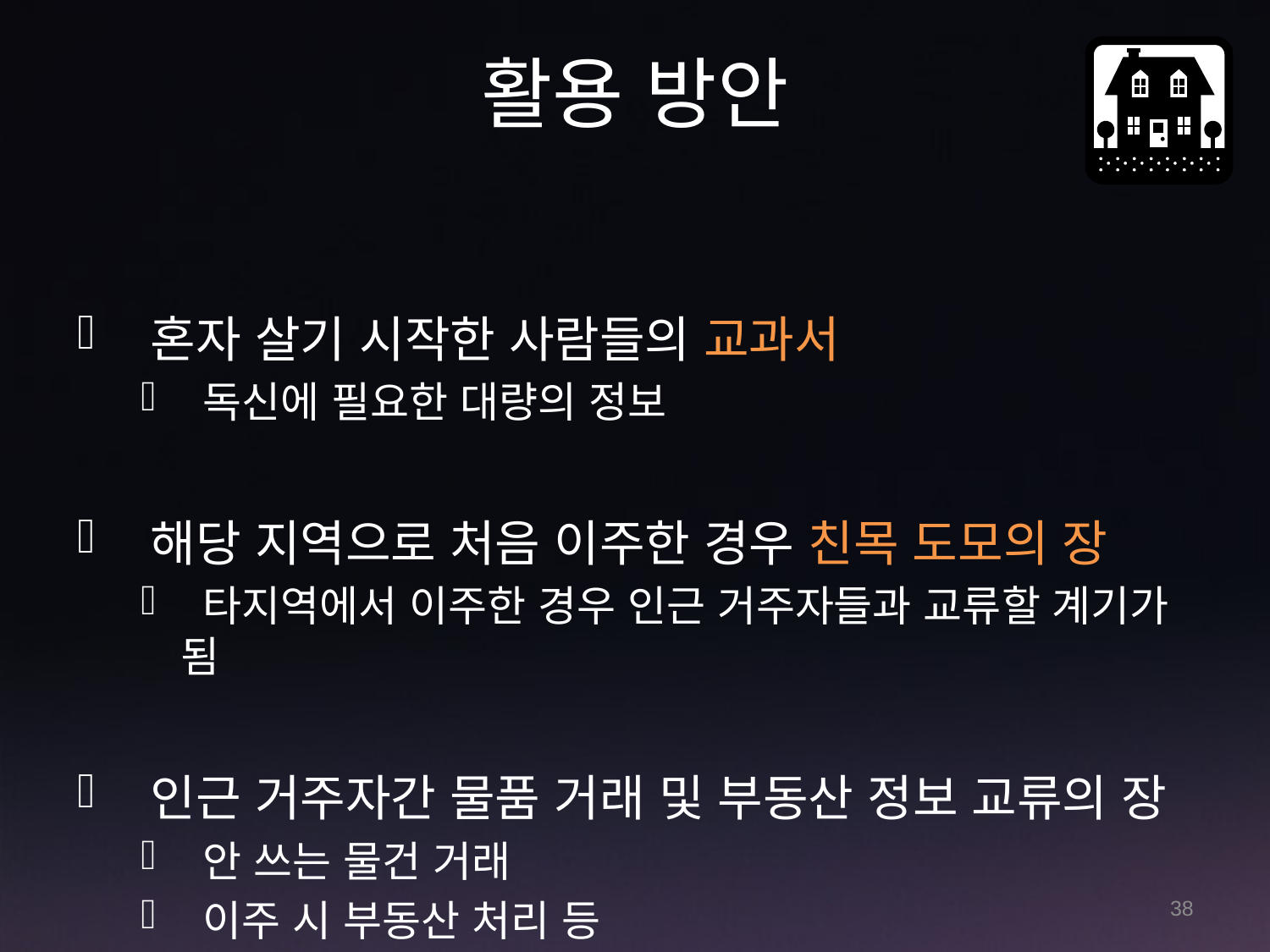

# 활용 방안
 혼자 살기 시작한 사람들의 교과서
 독신에 필요한 대량의 정보

 해당 지역으로 처음 이주한 경우 친목 도모의 장
 타지역에서 이주한 경우 인근 거주자들과 교류할 계기가 됨

 인근 거주자간 물품 거래 및 부동산 정보 교류의 장
 안 쓰는 물건 거래
 이주 시 부동산 처리 등

38